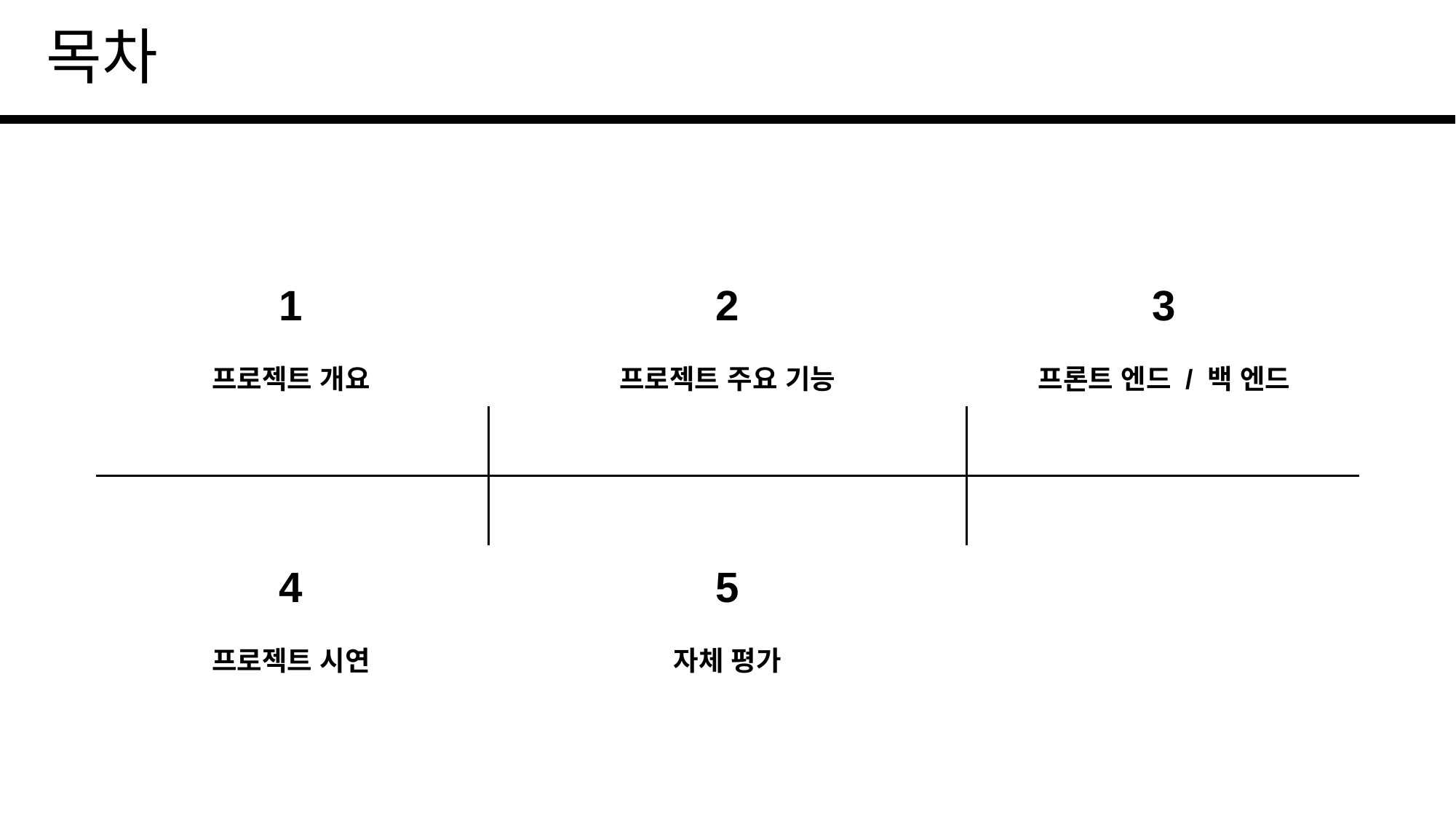

목차
1

프로젝트 개요
2

프로젝트 주요 기능
3

프론트 엔드 / 백 엔드
4

프로젝트 시연
5

자체 평가